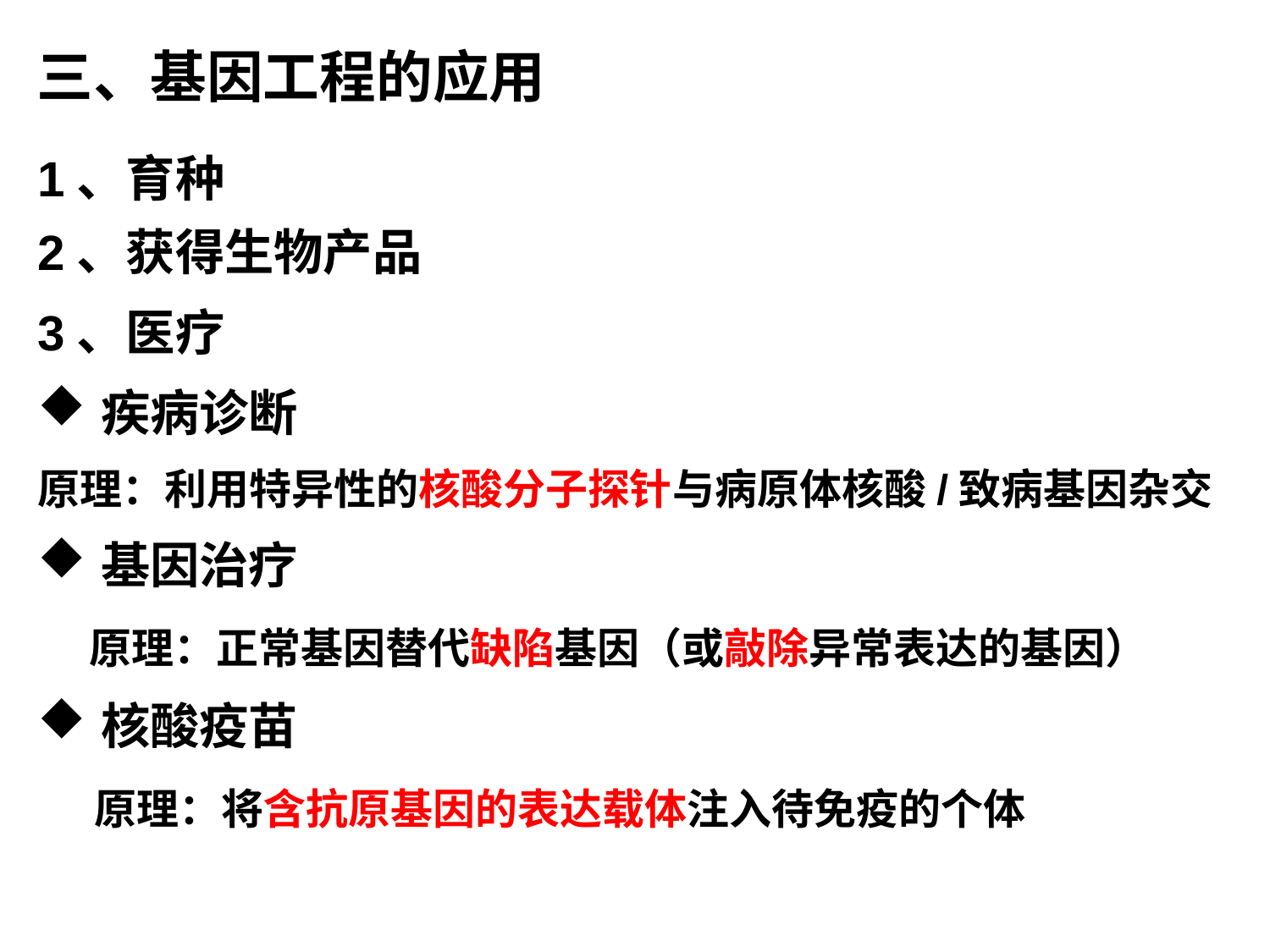

三、基因工程的应用
1、育种
2、获得生物产品
3、医疗
疾病诊断
原理：利用特异性的核酸分子探针与病原体核酸/致病基因杂交
基因治疗
    原理：正常基因替代缺陷基因（或敲除异常表达的基因）
核酸疫苗
    原理：将含抗原基因的表达载体注入待免疫的个体